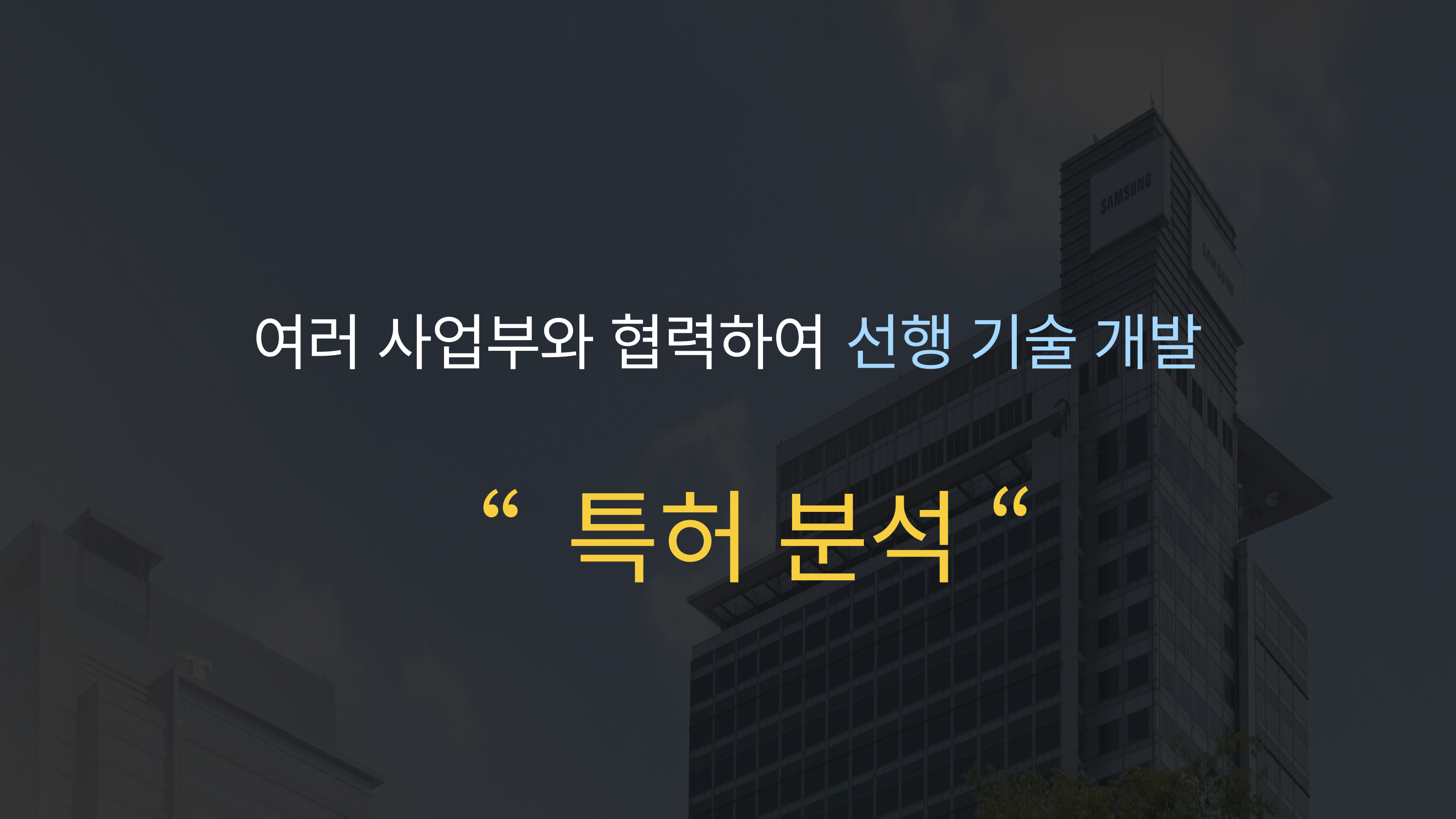

여러 사업부와 협력하여 선행 기술 개발
“ 특허 분석 “